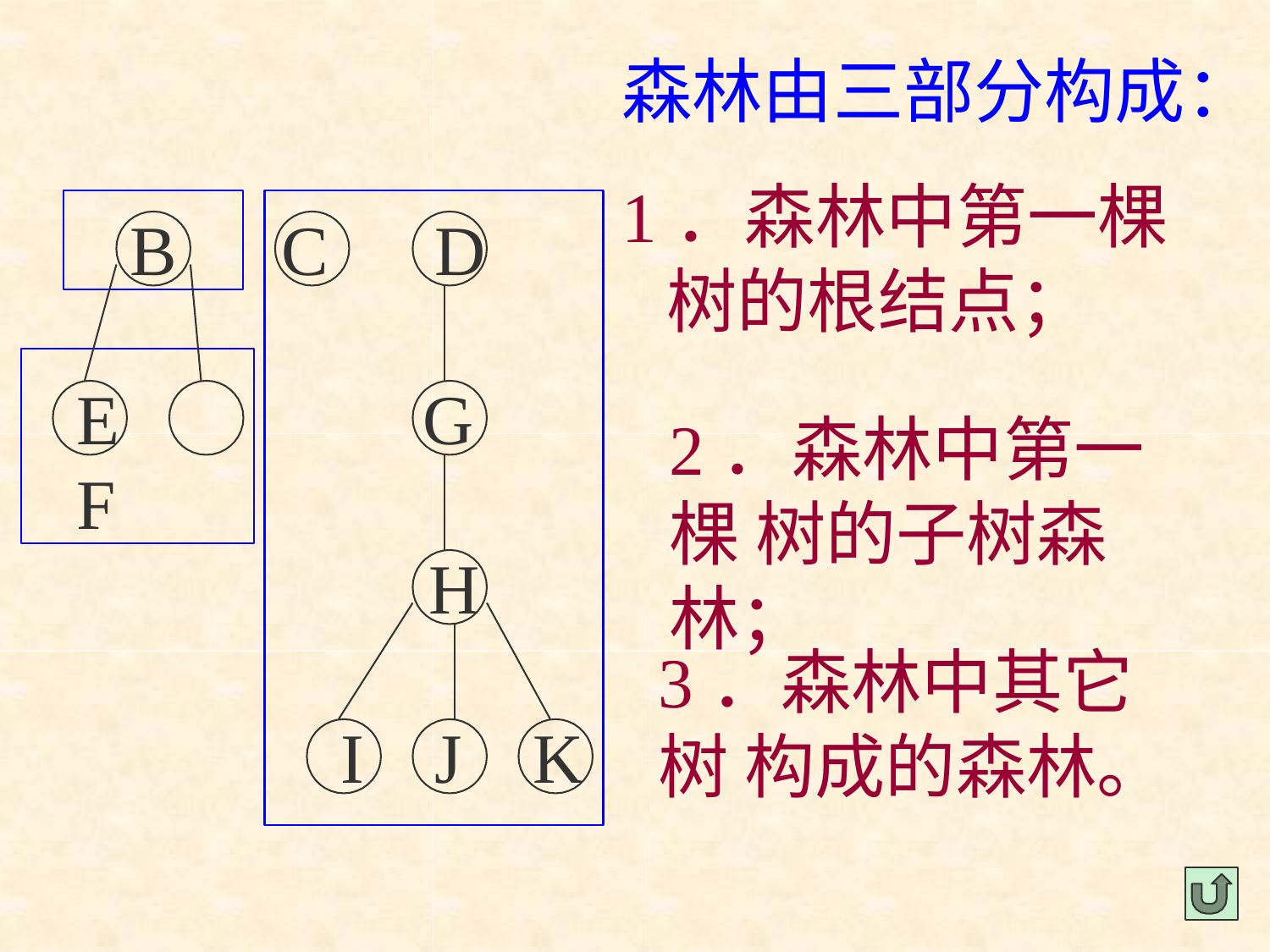

森林由三部分构成：
1．森林中第一棵 树的根结点；
B

C	D

E	F
G

2．森林中第一棵 树的子树森林；

H

3．森林中其它树 构成的森林。
I	J	K